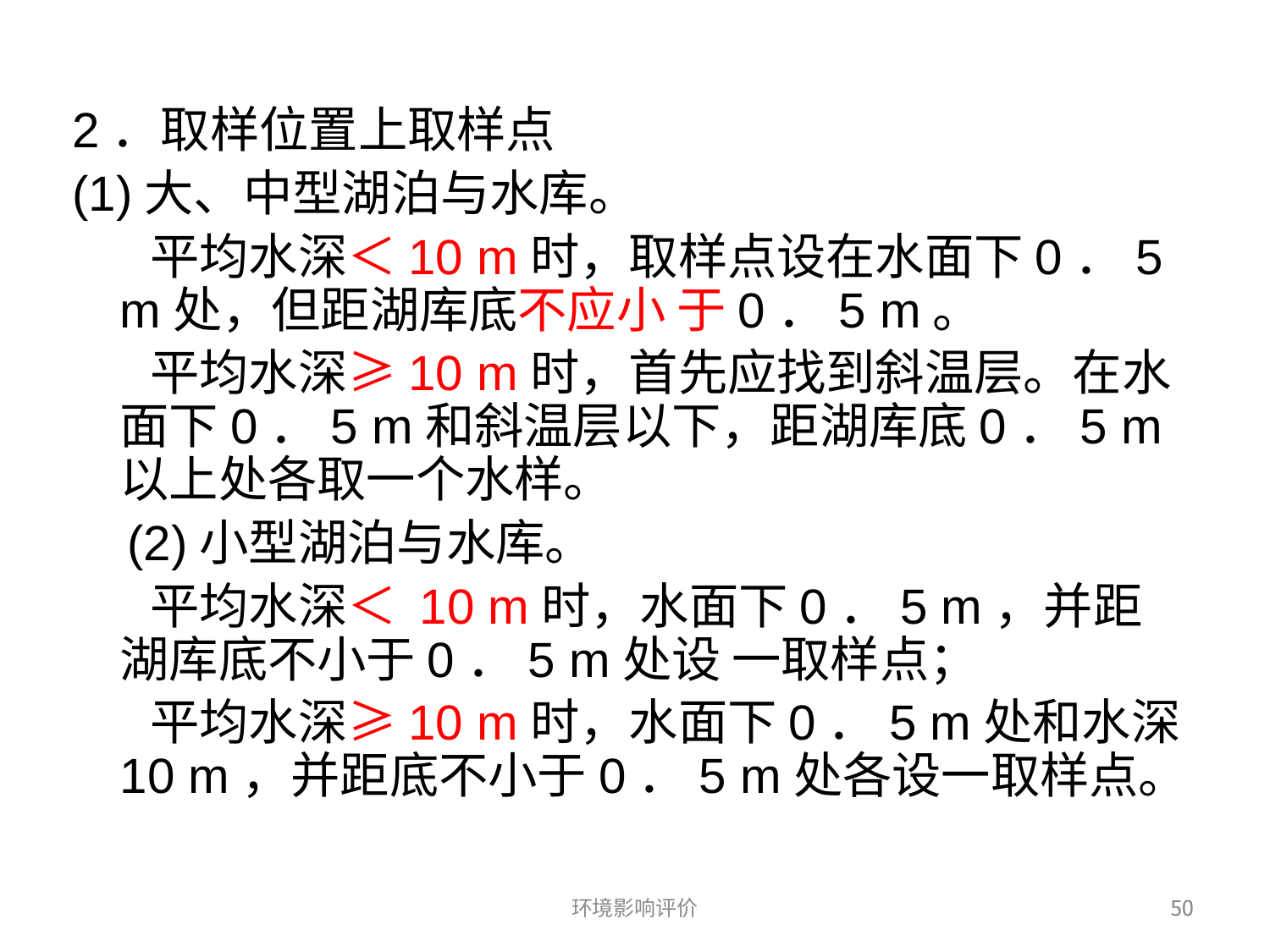

#
2．取样位置上取样点
(1)大、中型湖泊与水库。
      平均水深＜10 m时，取样点设在水面下0．5 m处，但距湖库底不应小 于0．5 m。
      平均水深≥10 m时，首先应找到斜温层。在水面下0．5 m和斜温层以下，距湖库底0．5 m以上处各取一个水样。
    (2)小型湖泊与水库。
      平均水深＜ 10 m时，水面下0．5 m，并距湖库底不小于0．5 m处设 一取样点；
      平均水深≥10 m时，水面下0．5 m处和水深10 m，并距底不小于0．5 m处各设一取样点。
环境影响评价
50